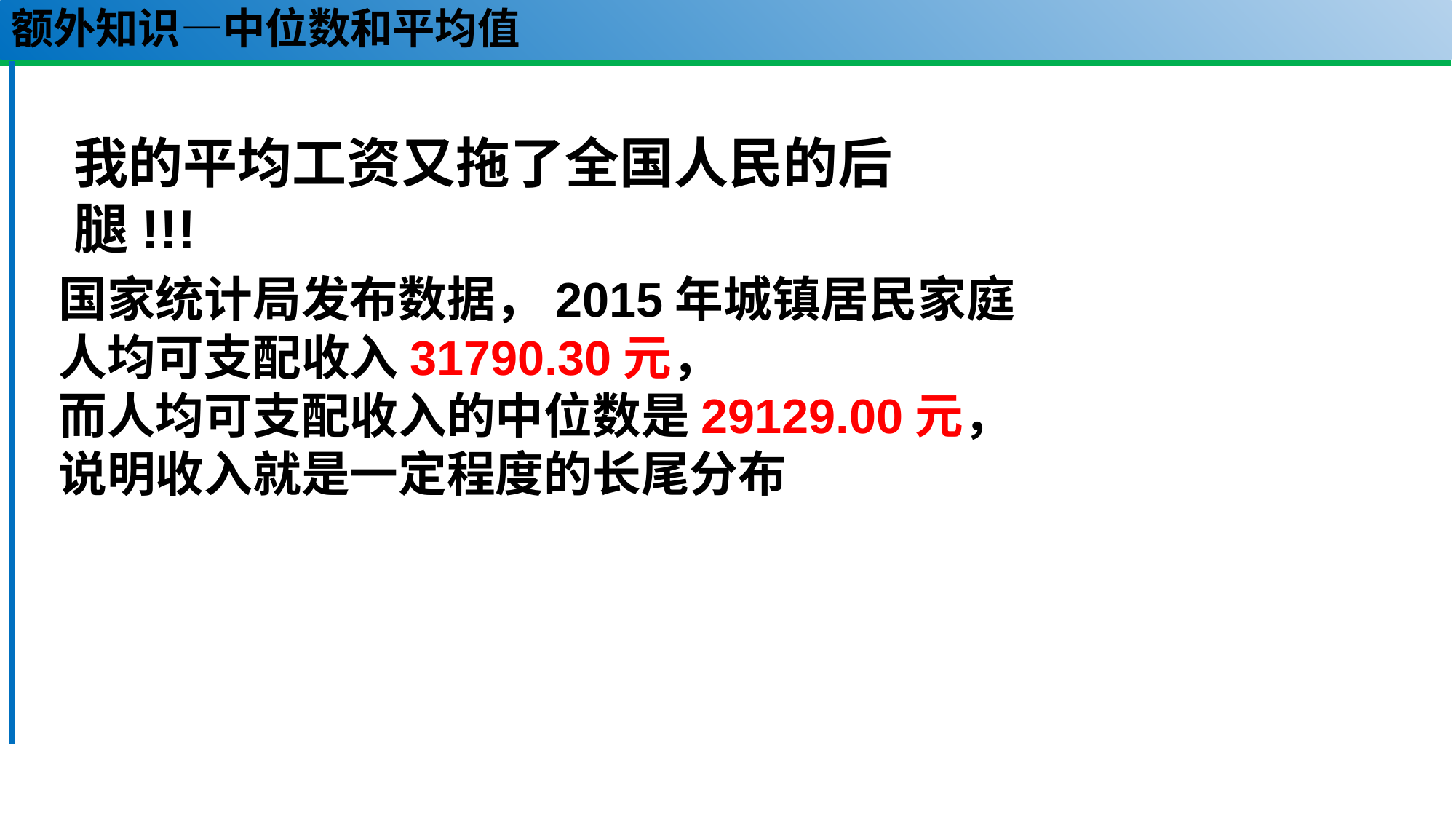

# 额外知识—中位数和平均值
我的平均工资又拖了全国人民的后腿!!!
国家统计局发布数据，2015年城镇居民家庭
人均可支配收入31790.30元，
而人均可支配收入的中位数是29129.00元，
说明收入就是一定程度的长尾分布